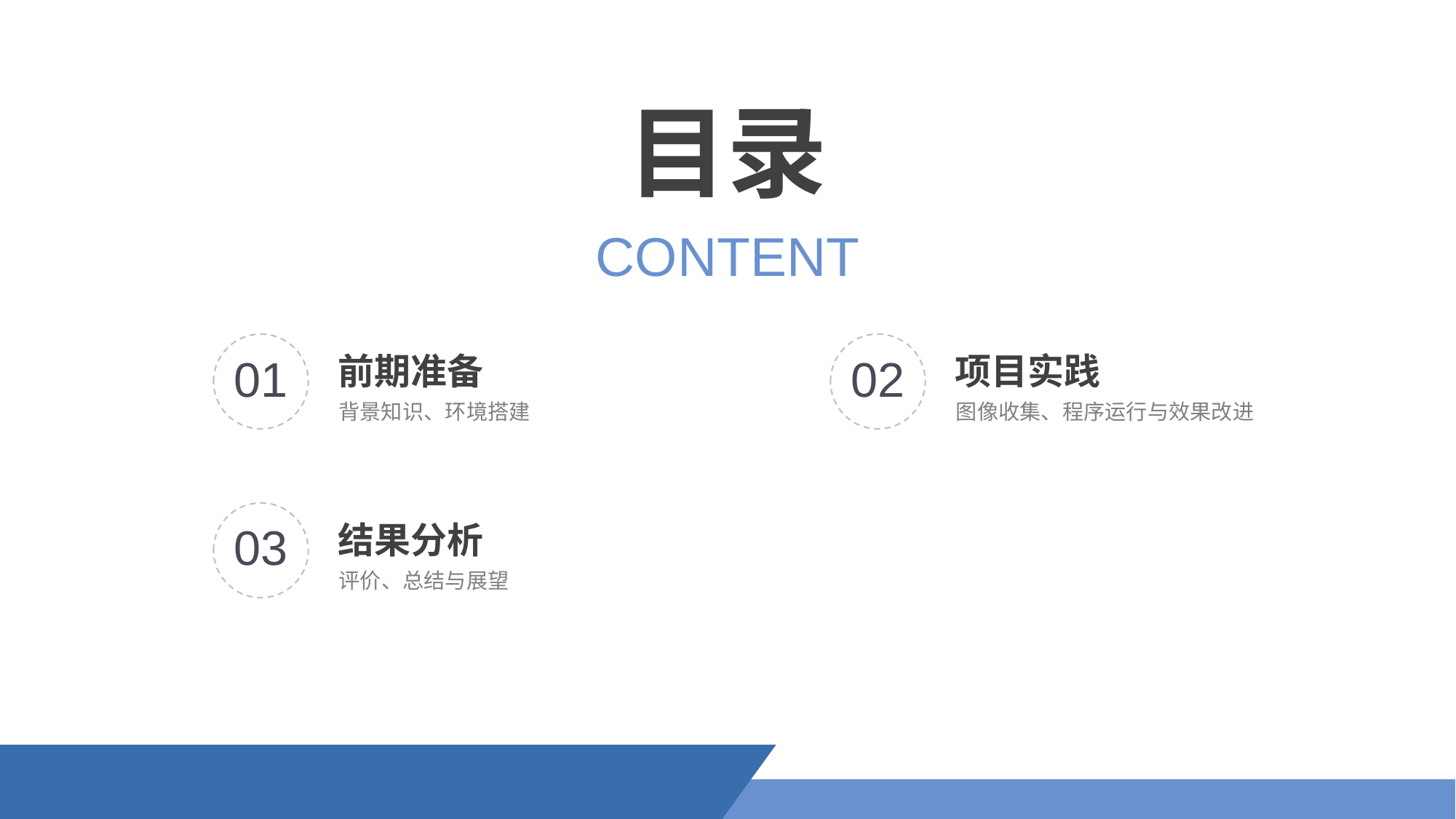

目录
CONTENT

01

02
前期准备
项目实践
背景知识、环境搭建
图像收集、程序运行与效果改进

03
结果分析
评价、总结与展望